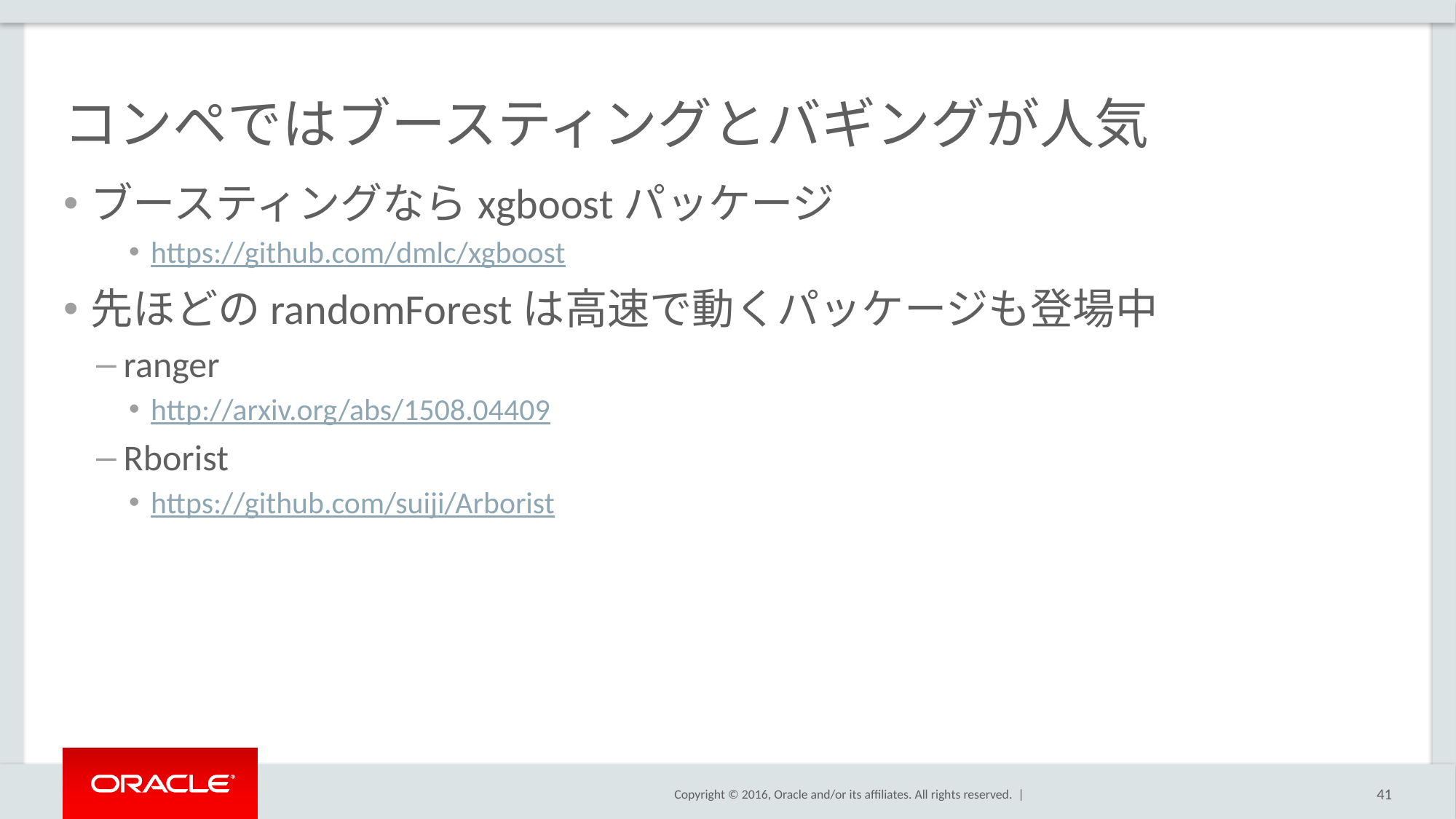

# コンペではブースティングとバギングが人気
ブースティングならxgboostパッケージ
https://github.com/dmlc/xgboost
先ほどのrandomForestは高速で動くパッケージも登場中
ranger
http://arxiv.org/abs/1508.04409
Rborist
https://github.com/suiji/Arborist
41